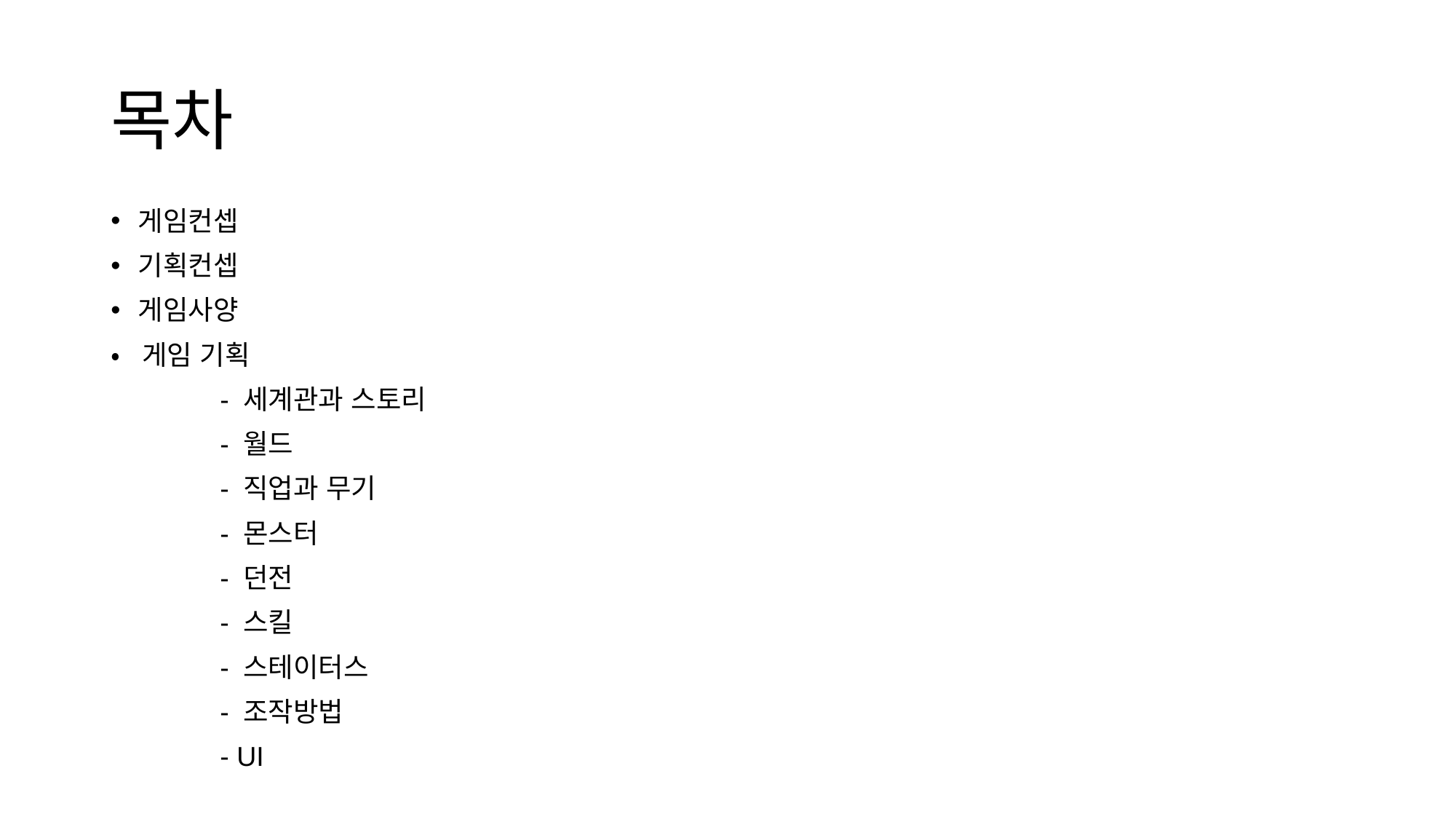

# 목차
게임컨셉
기획컨셉
게임사양
•  게임 기획
	- 세계관과 스토리
	- 월드
	- 직업과 무기
	- 몬스터
	- 던전
	- 스킬
	- 스테이터스
	- 조작방법
	- UI